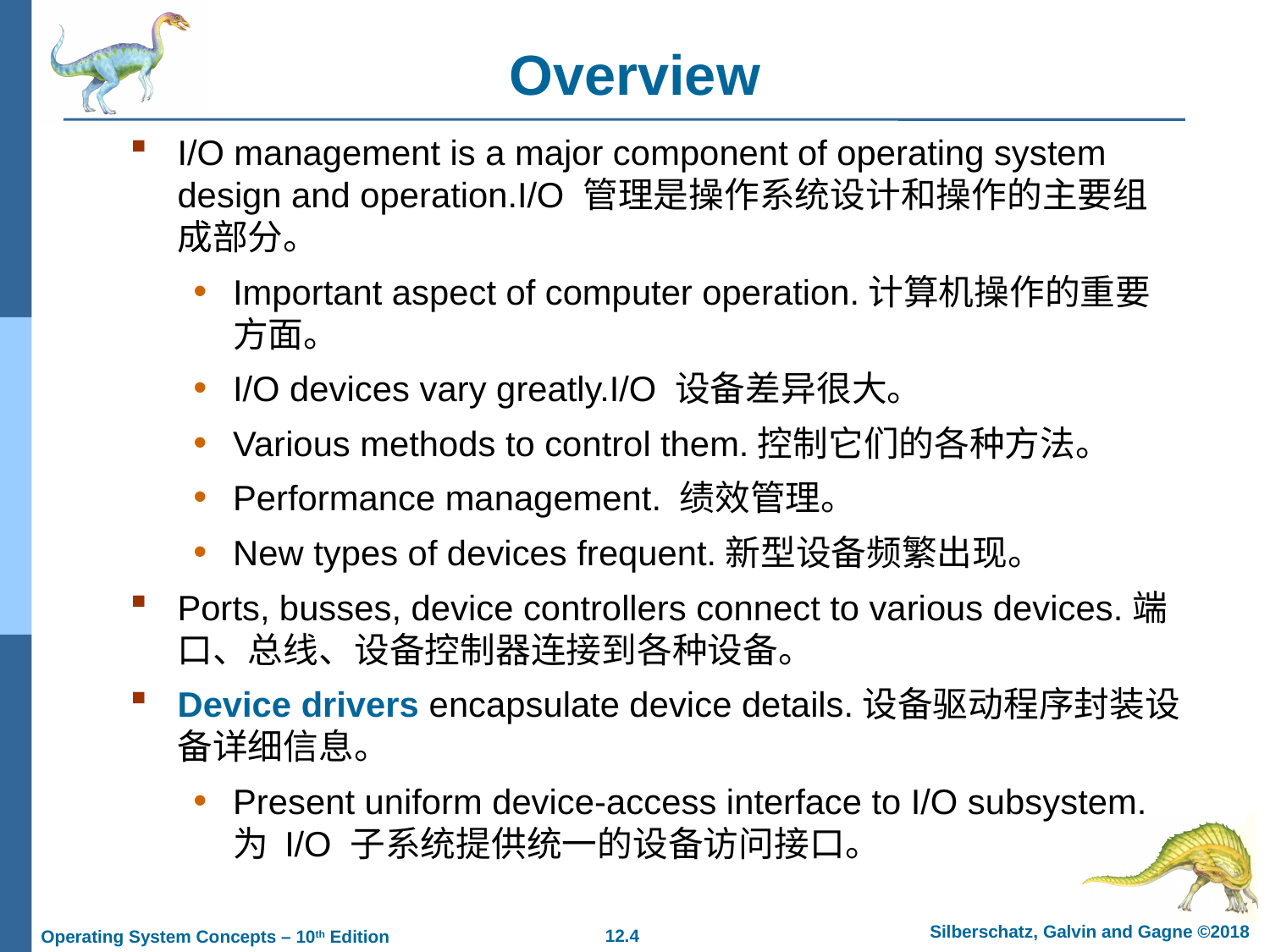

# Overview
I/O management is a major component of operating system design and operation.I/O 管理是操作系统设计和操作的主要组成部分。
Important aspect of computer operation.计算机操作的重要方面。
I/O devices vary greatly.I/O 设备差异很大。
Various methods to control them.控制它们的各种方法。
Performance management. 绩效管理。
New types of devices frequent.新型设备频繁出现。
Ports, busses, device controllers connect to various devices.端口、总线、设备控制器连接到各种设备。
Device drivers encapsulate device details.设备驱动程序封装设备详细信息。
Present uniform device-access interface to I/O subsystem.为 I/O 子系统提供统一的设备访问接口。